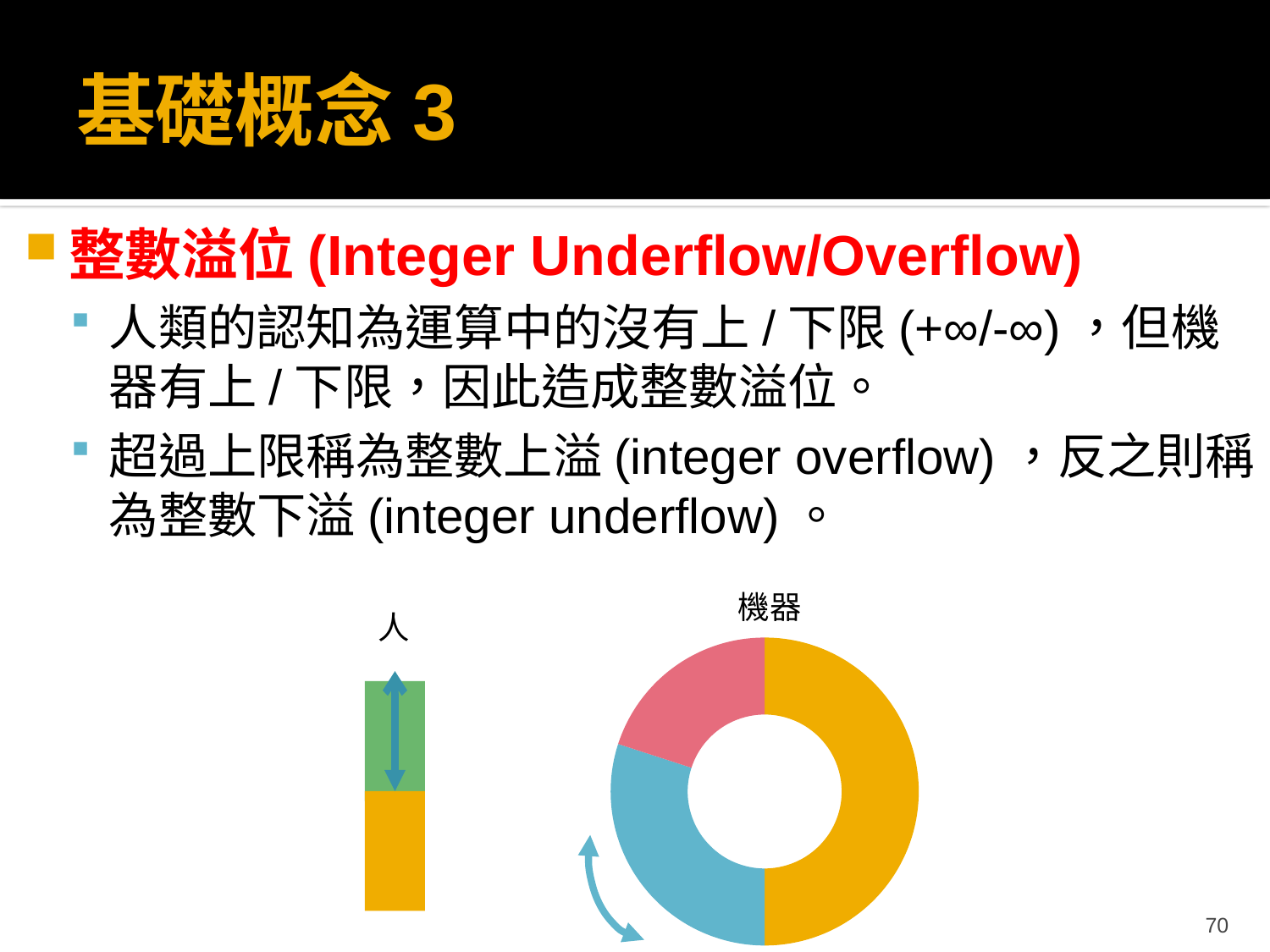

# 基礎概念3
整數溢位(Integer Underflow/Overflow)
人類的認知為運算中的沒有上/下限(+∞/-∞)，但機器有上/下限，因此造成整數溢位。
超過上限稱為整數上溢(integer overflow)，反之則稱為整數下溢(integer underflow)。

機器
人

### Chart

| Category |  |
|---|---|

70